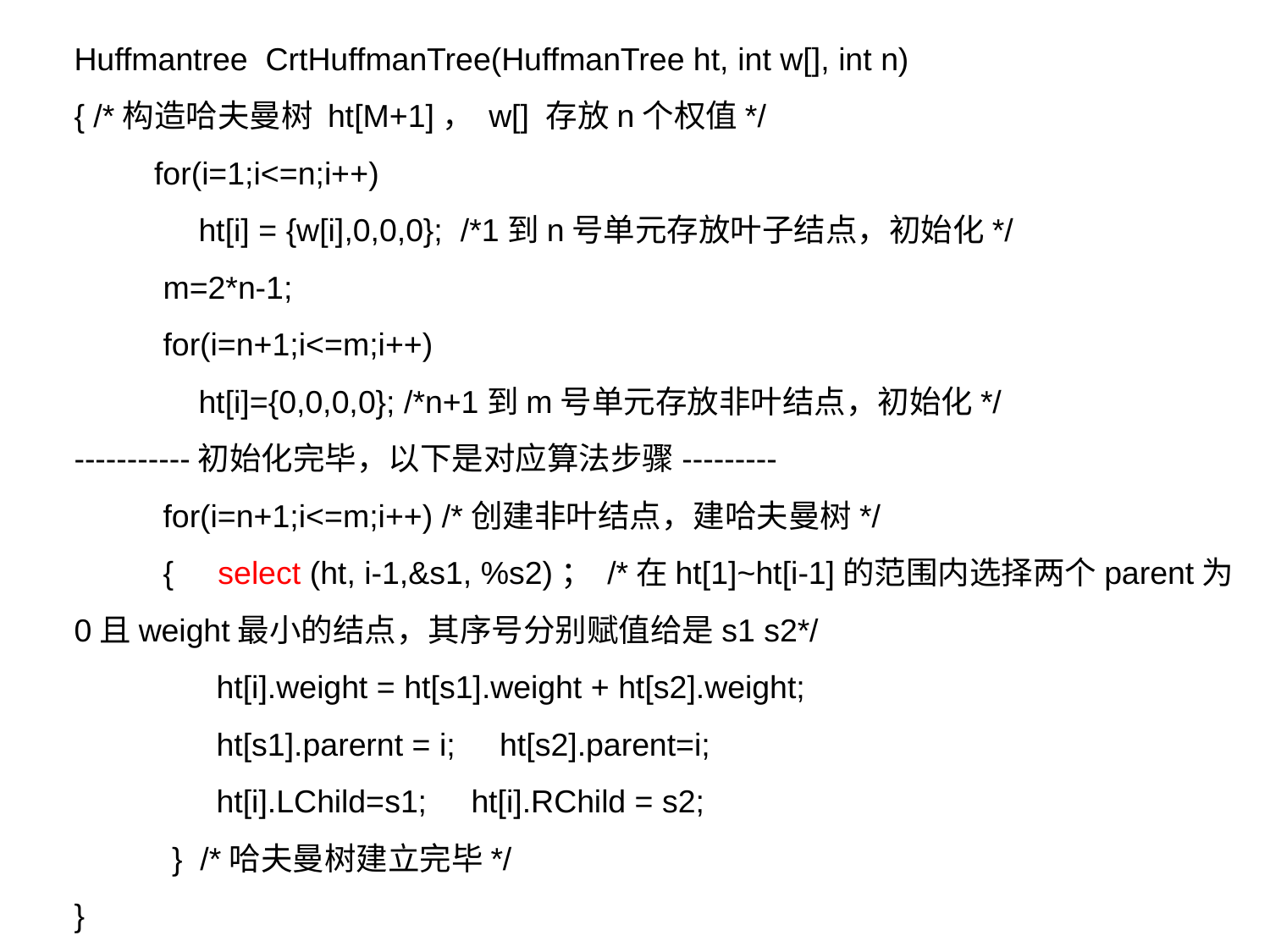

Huffmantree  CrtHuffmanTree(HuffmanTree ht, int w[], int n)
{ /*构造哈夫曼树 ht[M+1]， w[] 存放n个权值*/
         for(i=1;i<=n;i++)
              ht[i] = {w[i],0,0,0};  /*1到n号单元存放叶子结点，初始化*/
          m=2*n-1;
          for(i=n+1;i<=m;i++)
              ht[i]={0,0,0,0}; /*n+1到m号单元存放非叶结点，初始化*/
-----------初始化完毕，以下是对应算法步骤---------
          for(i=n+1;i<=m;i++) /*创建非叶结点，建哈夫曼树*/
          {     select (ht, i-1,&s1, %s2)； /*在ht[1]~ht[i-1]的范围内选择两个parent为0且weight最小的结点，其序号分别赋值给是s1 s2*/
                ht[i].weight = ht[s1].weight + ht[s2].weight;
                ht[s1].parernt = i;     ht[s2].parent=i;
                ht[i].LChild=s1;     ht[i].RChild = s2;
           }  /*哈夫曼树建立完毕*/
}
26